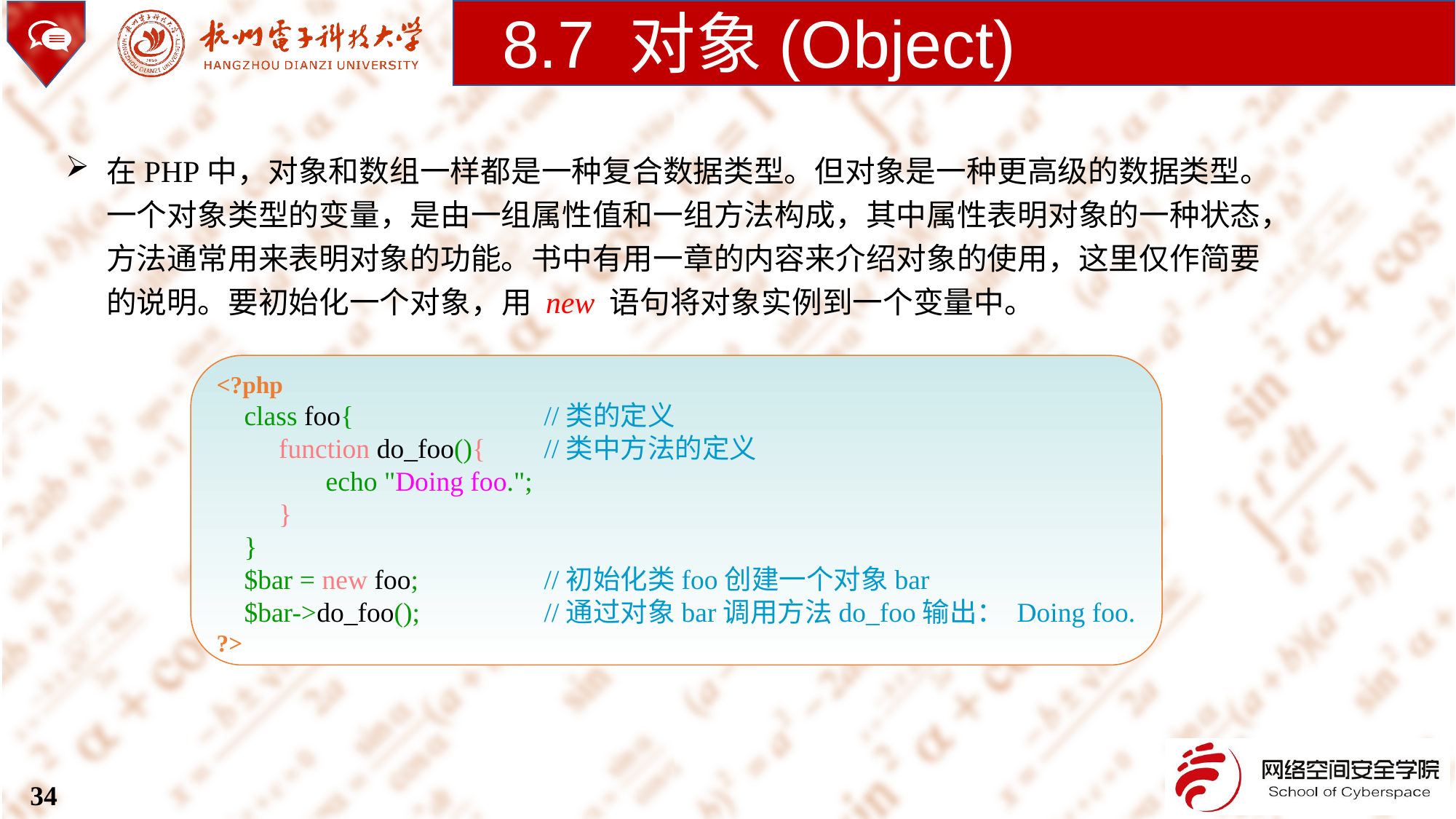

8.7 对象(Object)
在PHP中，对象和数组一样都是一种复合数据类型。但对象是一种更高级的数据类型。一个对象类型的变量，是由一组属性值和一组方法构成，其中属性表明对象的一种状态，方法通常用来表明对象的功能。书中有用一章的内容来介绍对象的使用，这里仅作简要的说明。要初始化一个对象，用 new 语句将对象实例到一个变量中。
<?php
    class foo{		//类的定义
         function do_foo(){      	//类中方法的定义
	echo "Doing foo.";
         }
    }
    $bar = new foo;		//初始化类foo创建一个对象bar
    $bar->do_foo();		//通过对象bar调用方法do_foo输出： Doing foo.
?>
34